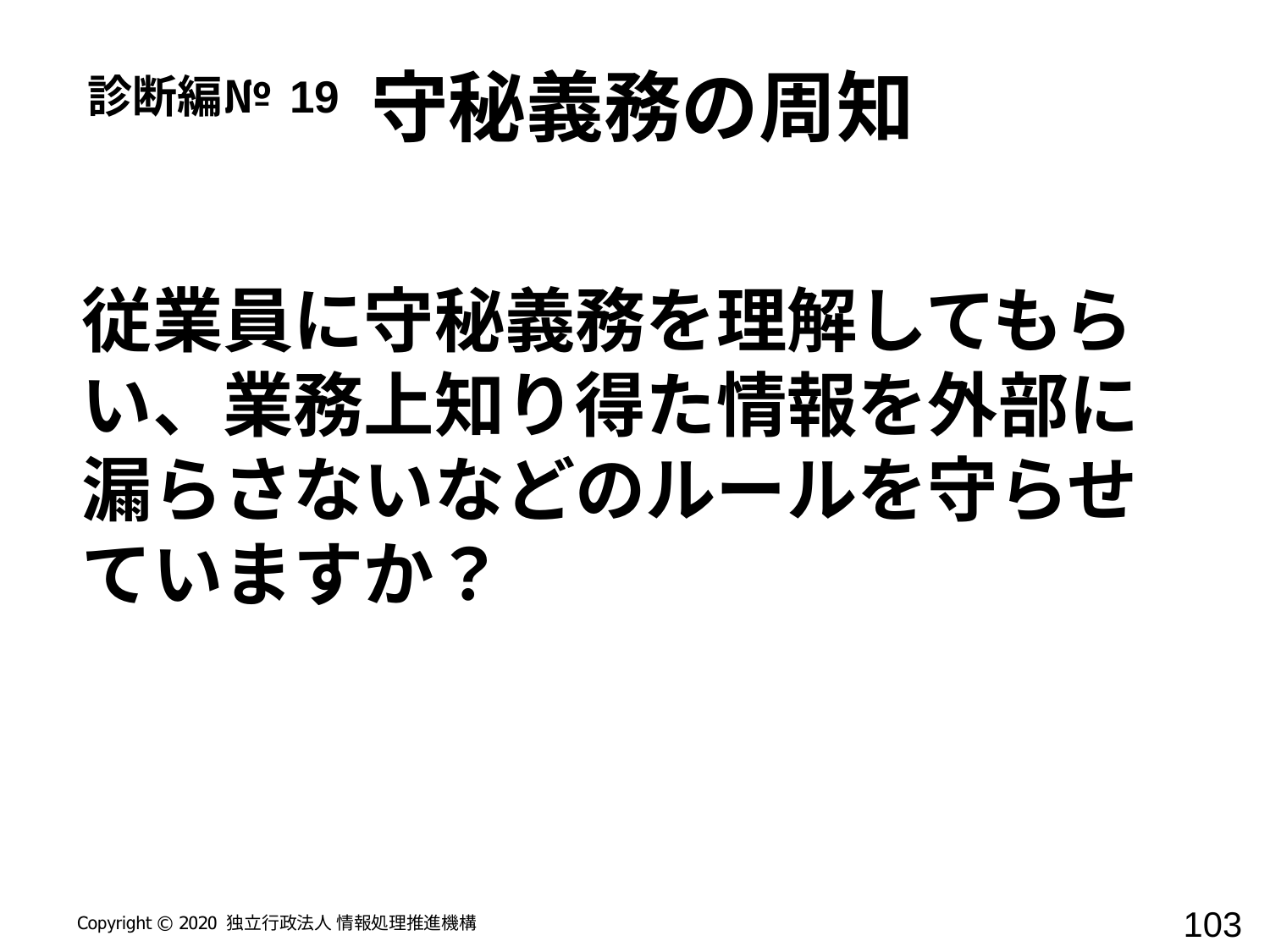

# 診断編№19 守秘義務の周知

従業員に守秘義務を理解してもらい、業務上知り得た情報を外部に漏らさないなどのルールを守らせていますか？